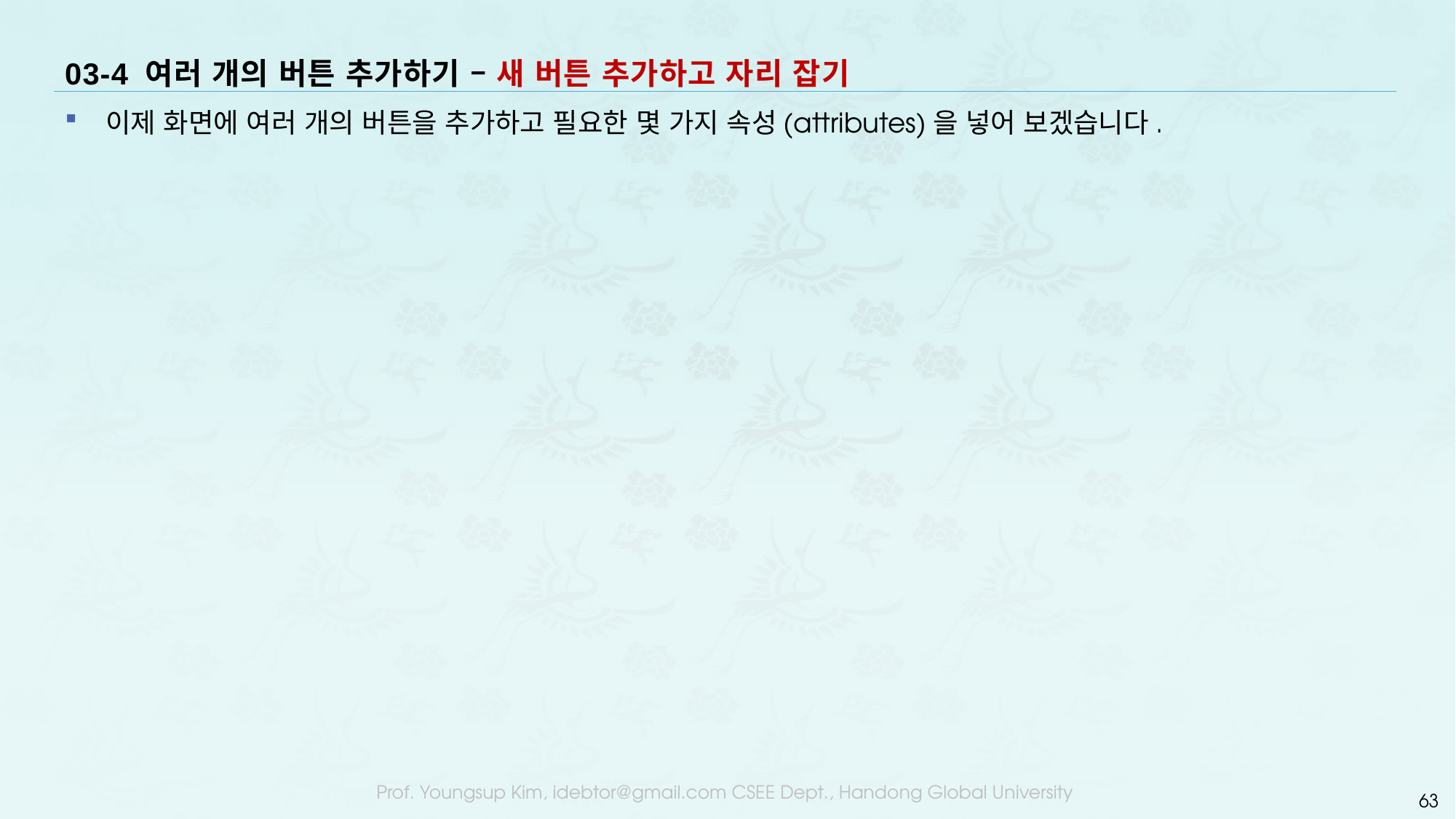

# 03-4 여러 개의 버튼 추가하기 – 새 버튼 추가하고 자리 잡기
이제 화면에 여러 개의 버튼을 추가하고 필요한 몇 가지 속성(attributes)을 넣어 보겠습니다.

63